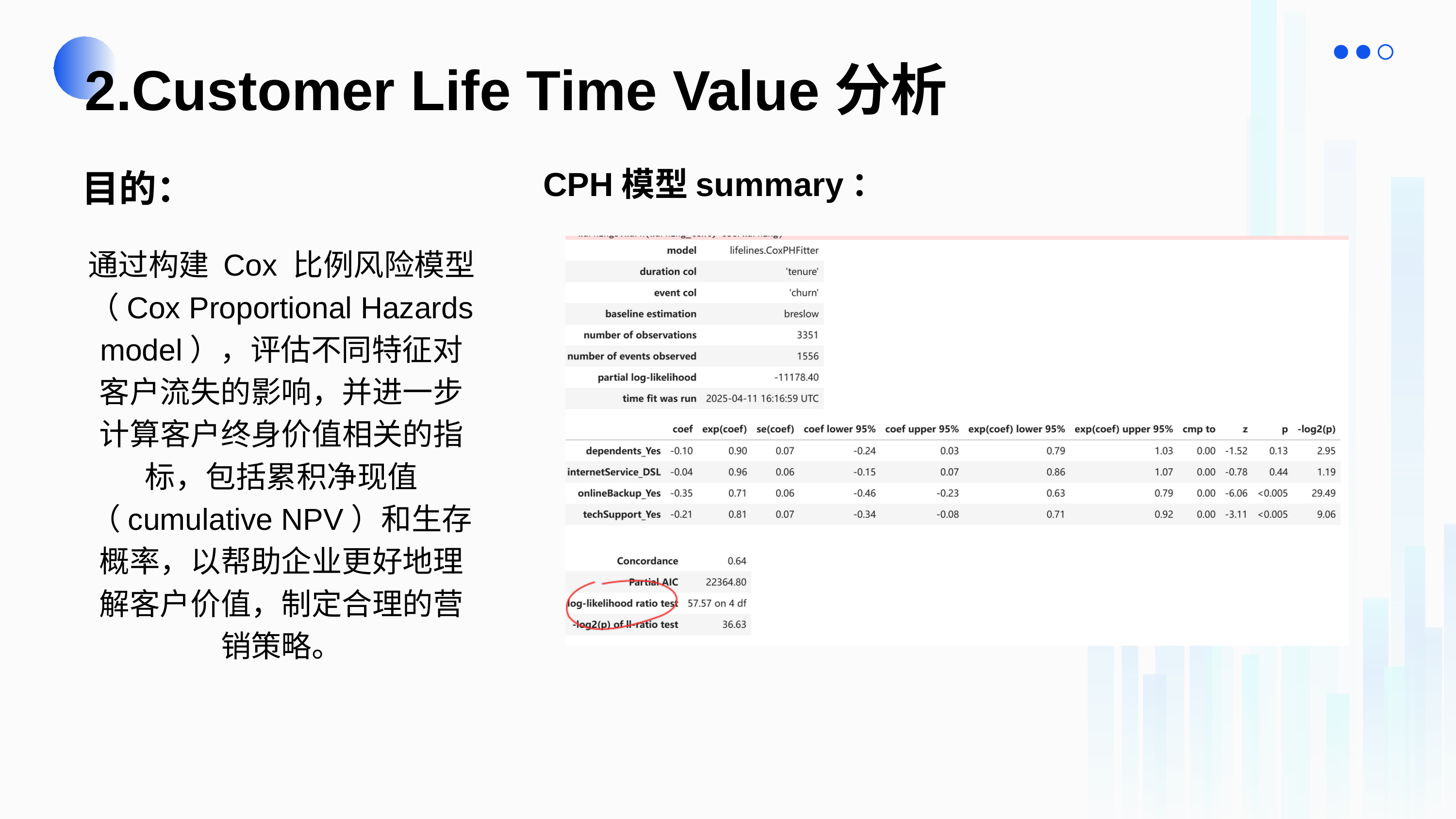

2.Customer Life Time Value分析

CPH模型summary：
目的：

通过构建 Cox 比例风险模型（Cox Proportional Hazards model），评估不同特征对客户流失的影响，并进一步计算客户终身价值相关的指标，包括累积净现值（cumulative NPV）和生存概率，以帮助企业更好地理解客户价值，制定合理的营销策略。